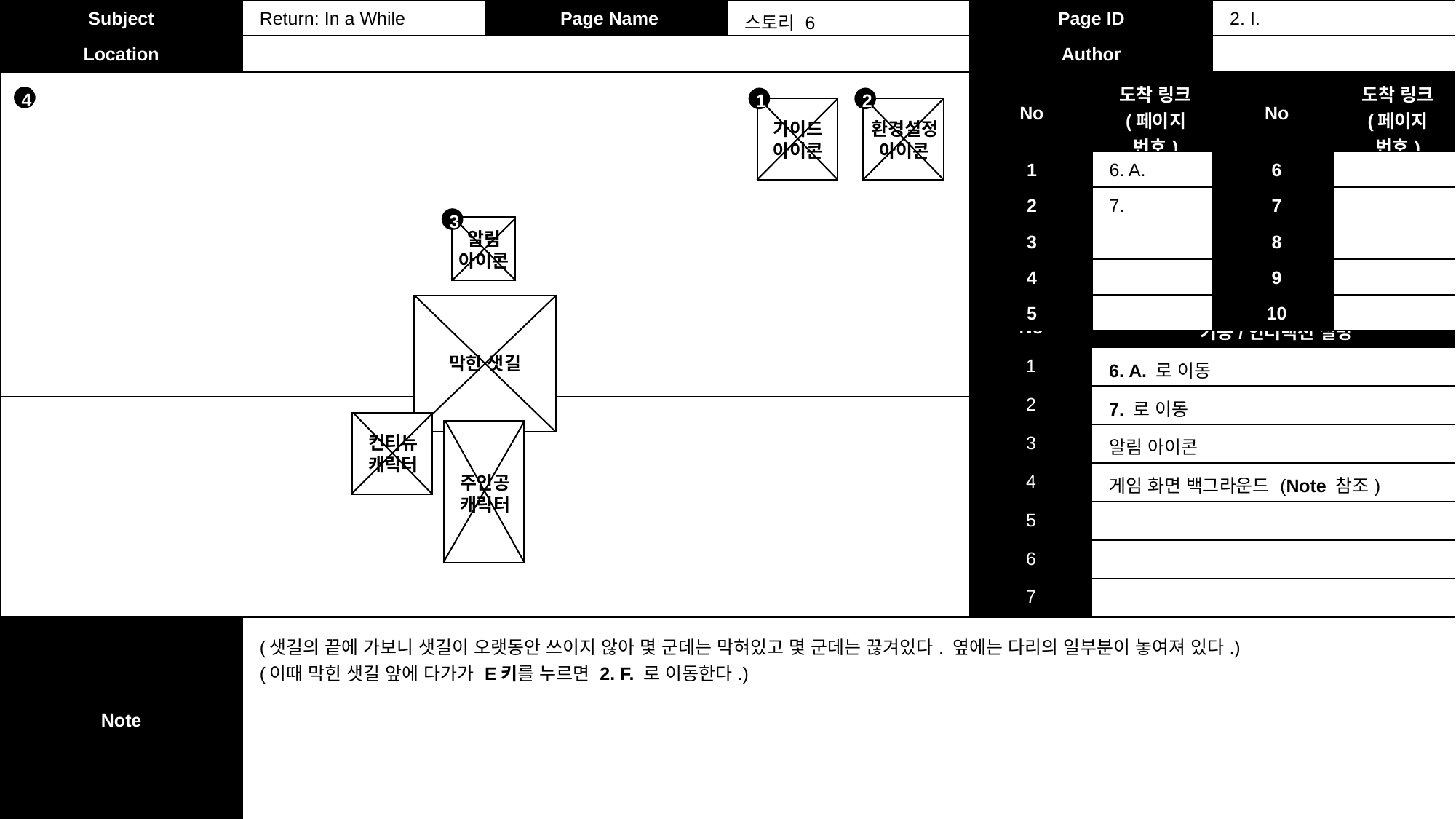

| Subject | Return: In a While | Page Name | 스토리 6 | Page ID | 2. I. |
| --- | --- | --- | --- | --- | --- |
| Location |  |  |  | Author |  |

| No | 도착 링크 (페이지 번호) | No | 도착 링크 (페이지 번호) |
| --- | --- | --- | --- |
| 1 | 6. A. | 6 |  |
| 2 | 7. | 7 |  |
| 3 |  | 8 |  |
| 4 |  | 9 |  |
| 5 |  | 10 |  |
4
1
2

가이드
아이콘

환경설정
아이콘
3

알림
아이콘

막힌 샛길
| No | 기능/인터랙션 설명 |
| --- | --- |
| 1 | 6. A. 로 이동 |
| 2 | 7. 로 이동 |
| 3 | 알림 아이콘 |
| 4 | 게임 화면 백그라운드 (Note 참조) |
| 5 |  |
| 6 |  |
| 7 |  |

컨티뉴
캐릭터

주인공
캐릭터
| Note | (샛길의 끝에 가보니 샛길이 오랫동안 쓰이지 않아 몇 군데는 막혀있고 몇 군데는 끊겨있다. 옆에는 다리의 일부분이 놓여져 있다.) (이때 막힌 샛길 앞에 다가가 E키를 누르면 2. F. 로 이동한다.) |
| --- | --- |